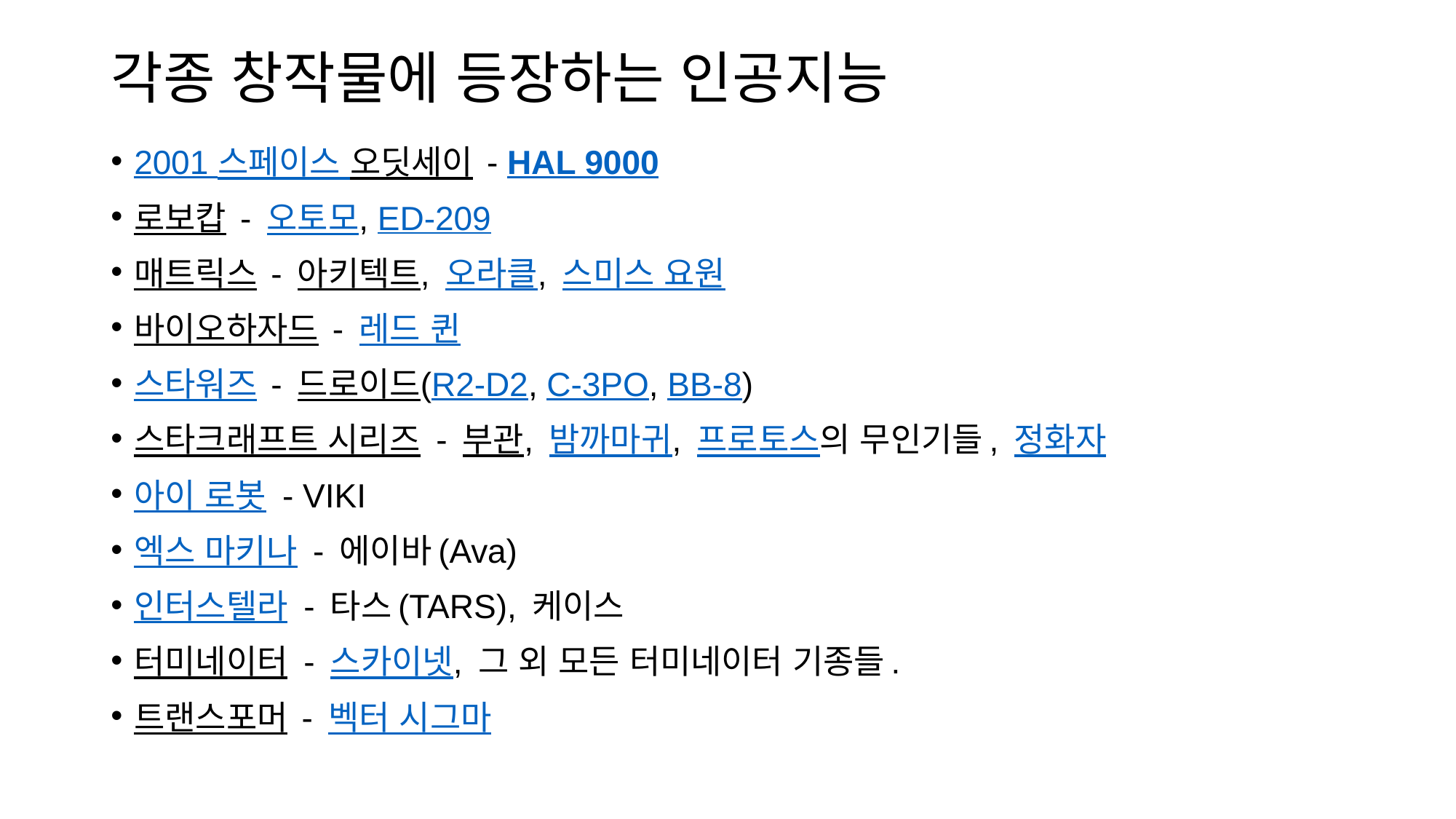

# 각종 창작물에 등장하는 인공지능
2001 스페이스 오딧세이 - HAL 9000
로보캅 - 오토모, ED-209
매트릭스 - 아키텍트, 오라클, 스미스 요원
바이오하자드 - 레드 퀸
스타워즈 - 드로이드(R2-D2, C-3PO, BB-8)
스타크래프트 시리즈 - 부관, 밤까마귀, 프로토스의 무인기들, 정화자
아이 로봇 - VIKI
엑스 마키나 - 에이바(Ava)
인터스텔라 - 타스(TARS), 케이스
터미네이터 - 스카이넷, 그 외 모든 터미네이터 기종들.
트랜스포머 - 벡터 시그마